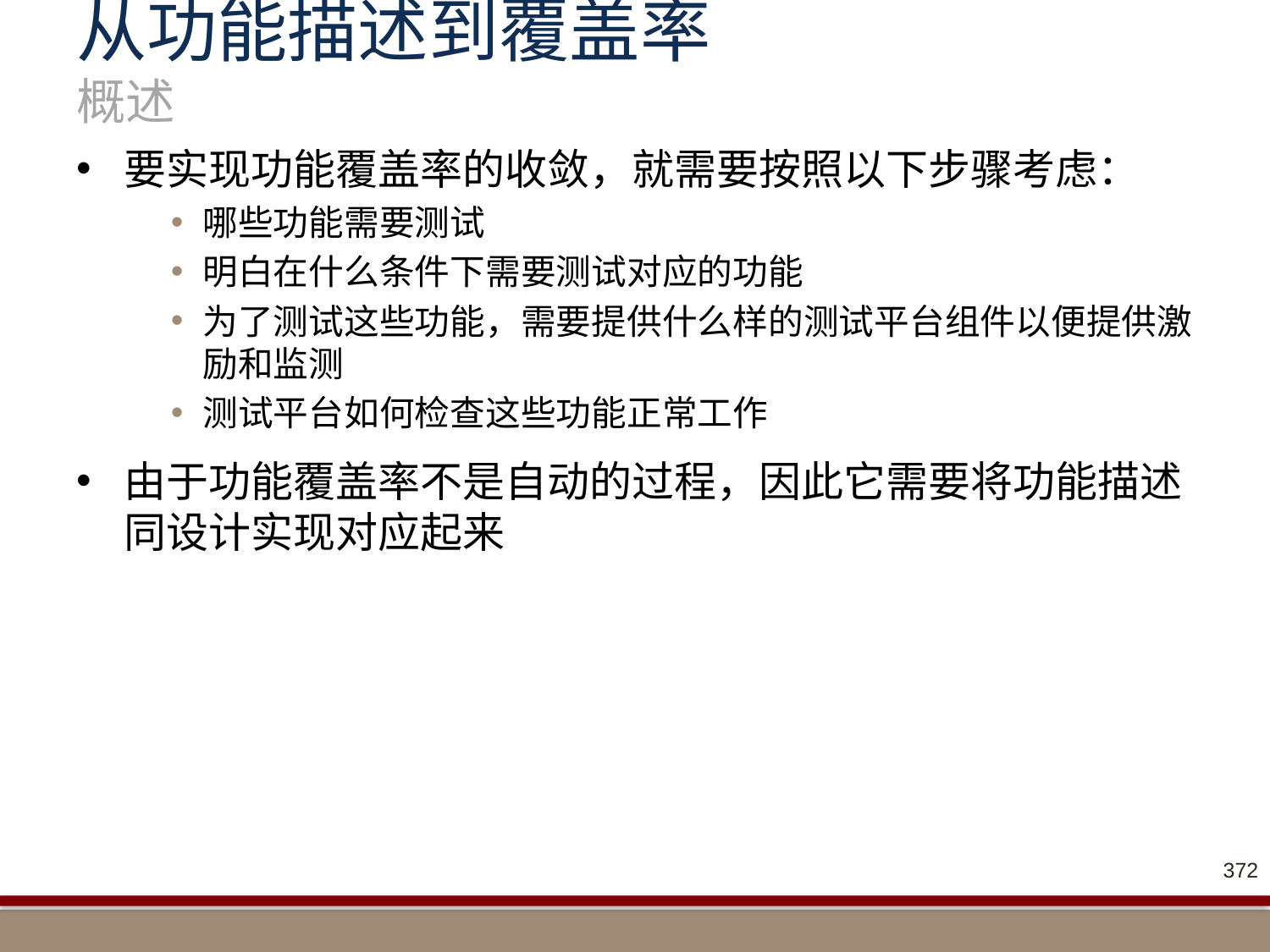

# 从功能描述到覆盖率 概述
要实现功能覆盖率的收敛，就需要按照以下步骤考虑：
哪些功能需要测试
明白在什么条件下需要测试对应的功能
为了测试这些功能，需要提供什么样的测试平台组件以便提供激励和监测
测试平台如何检查这些功能正常工作
由于功能覆盖率不是自动的过程，因此它需要将功能描述同设计实现对应起来

372